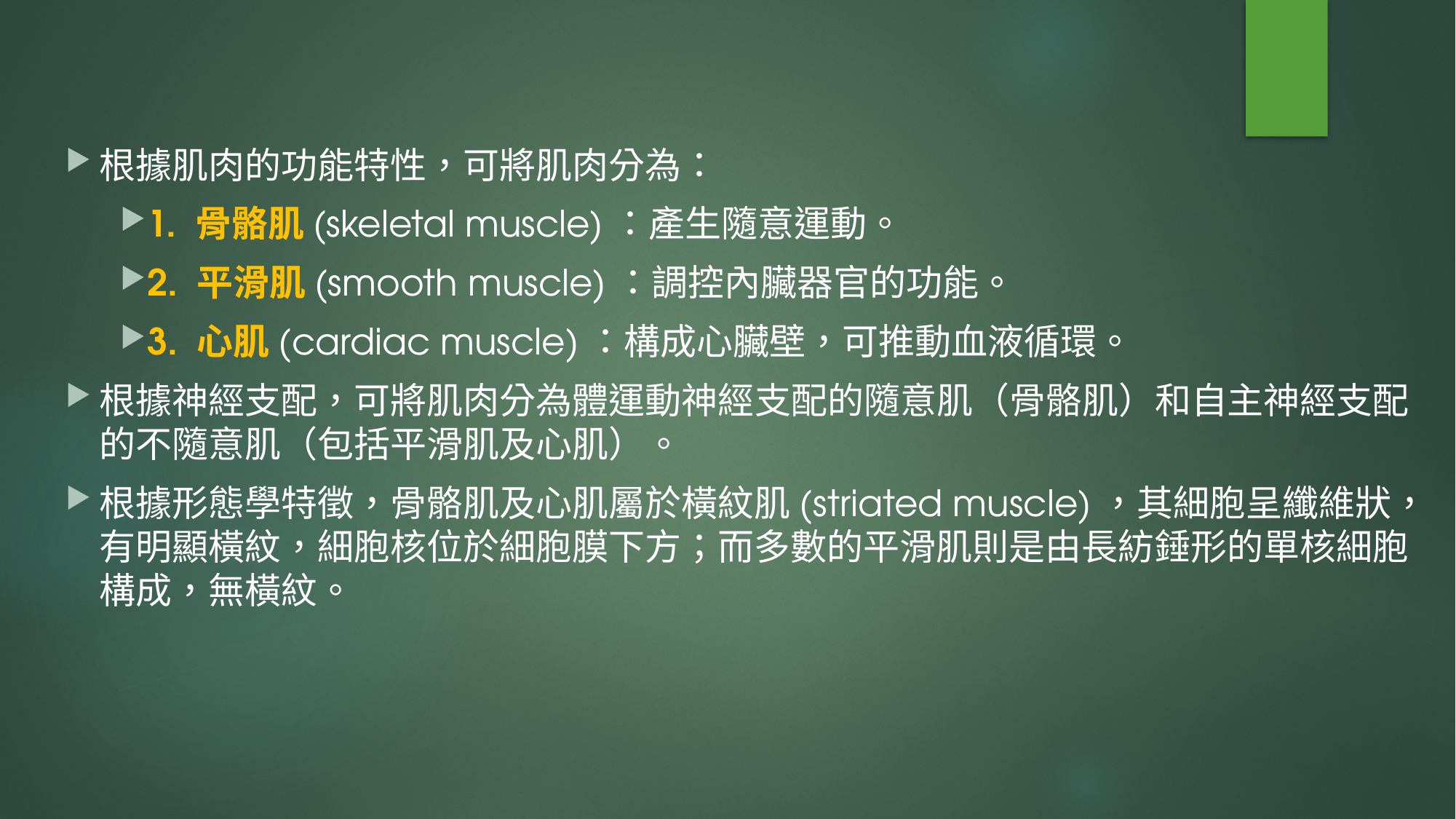

根據肌肉的功能特性，可將肌肉分為：
1. 骨骼肌(skeletal muscle)：產生隨意運動。
2. 平滑肌(smooth muscle)：調控內臟器官的功能。
3. 心肌(cardiac muscle)：構成心臟壁，可推動血液循環。
根據神經支配，可將肌肉分為體運動神經支配的隨意肌（骨骼肌）和自主神經支配的不隨意肌（包括平滑肌及心肌）。
根據形態學特徵，骨骼肌及心肌屬於橫紋肌(striated muscle)，其細胞呈纖維狀，有明顯橫紋，細胞核位於細胞膜下方；而多數的平滑肌則是由長紡錘形的單核細胞構成，無橫紋。